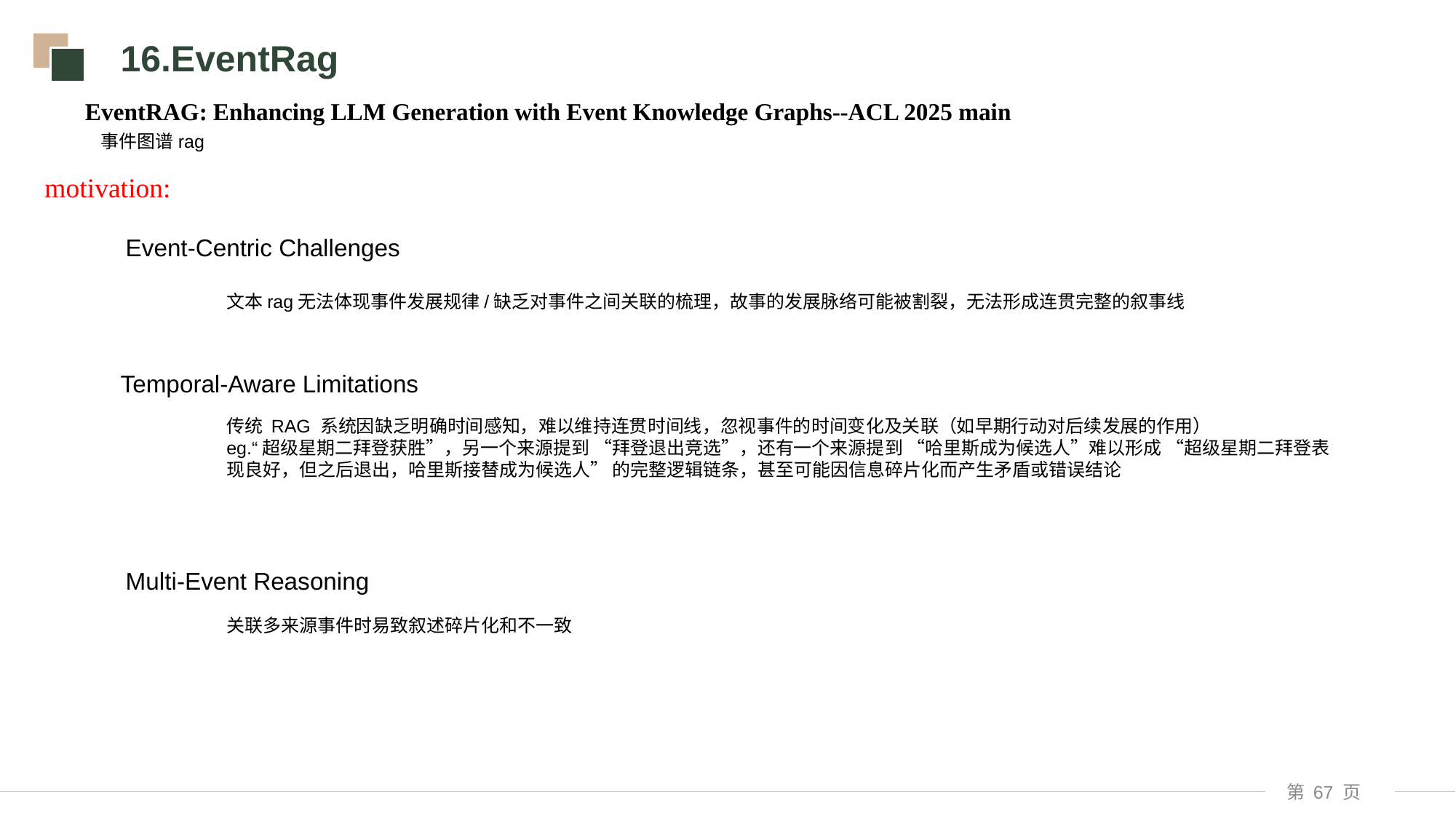

16.EventRag
EventRAG: Enhancing LLM Generation with Event Knowledge Graphs--ACL 2025 main
事件图谱rag
motivation:
Event-Centric Challenges
文本rag无法体现事件发展规律/缺乏对事件之间关联的梳理，故事的发展脉络可能被割裂，无法形成连贯完整的叙事线
Temporal-Aware Limitations
传统 RAG 系统因缺乏明确时间感知，难以维持连贯时间线，忽视事件的时间变化及关联（如早期行动对后续发展的作用）
eg.“超级星期二拜登获胜”，另一个来源提到 “拜登退出竞选”，还有一个来源提到 “哈里斯成为候选人”难以形成 “超级星期二拜登表现良好，但之后退出，哈里斯接替成为候选人” 的完整逻辑链条，甚至可能因信息碎片化而产生矛盾或错误结论
Multi-Event Reasoning
关联多来源事件时易致叙述碎片化和不一致
第 67 页